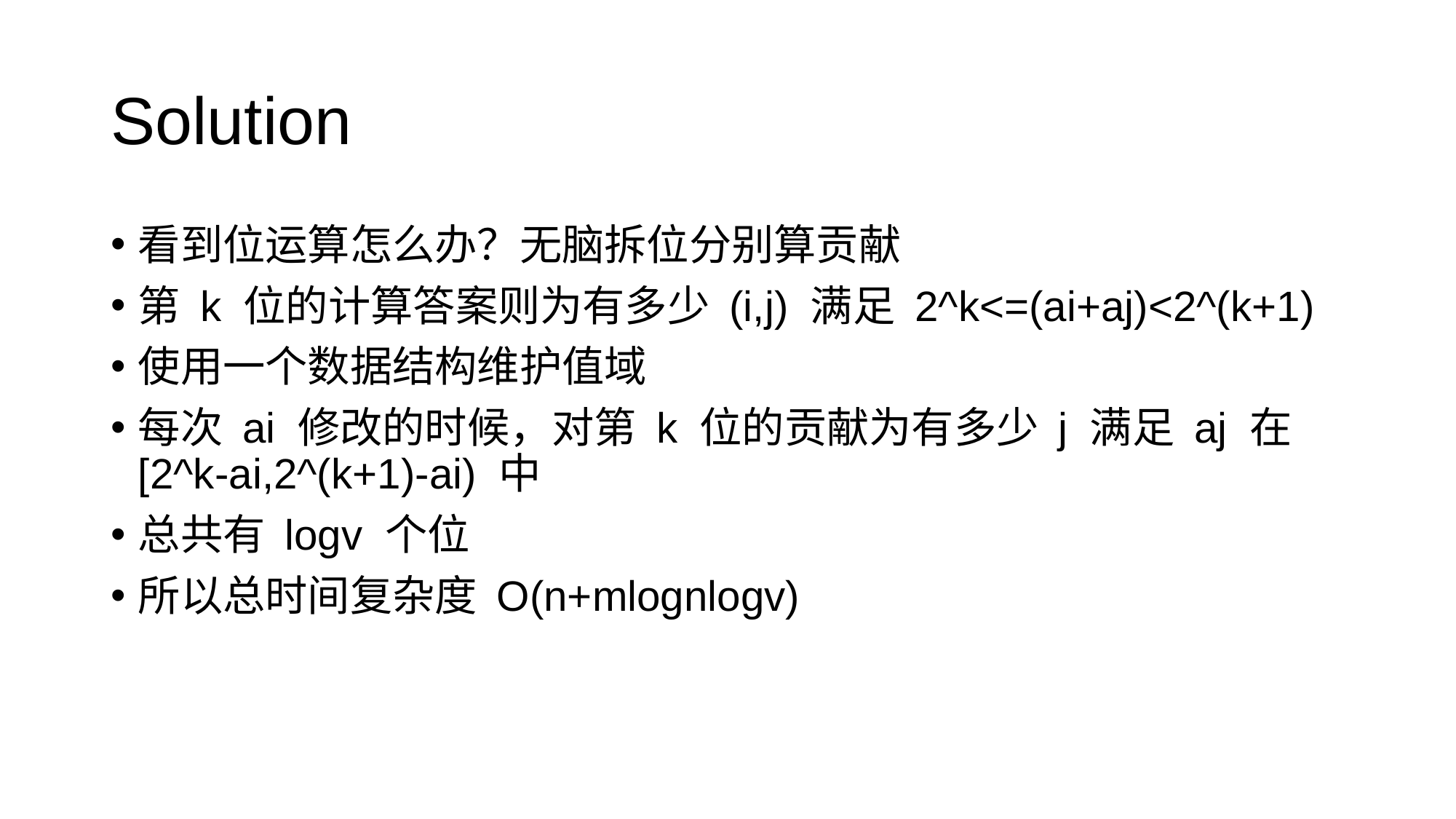

# Solution
看到位运算怎么办？无脑拆位分别算贡献
第 k 位的计算答案则为有多少 (i,j) 满足 2^k<=(ai+aj)<2^(k+1)
使用一个数据结构维护值域
每次 ai 修改的时候，对第 k 位的贡献为有多少 j 满足 aj 在 [2^k-ai,2^(k+1)-ai) 中
总共有 logv 个位
所以总时间复杂度 O(n+mlognlogv)